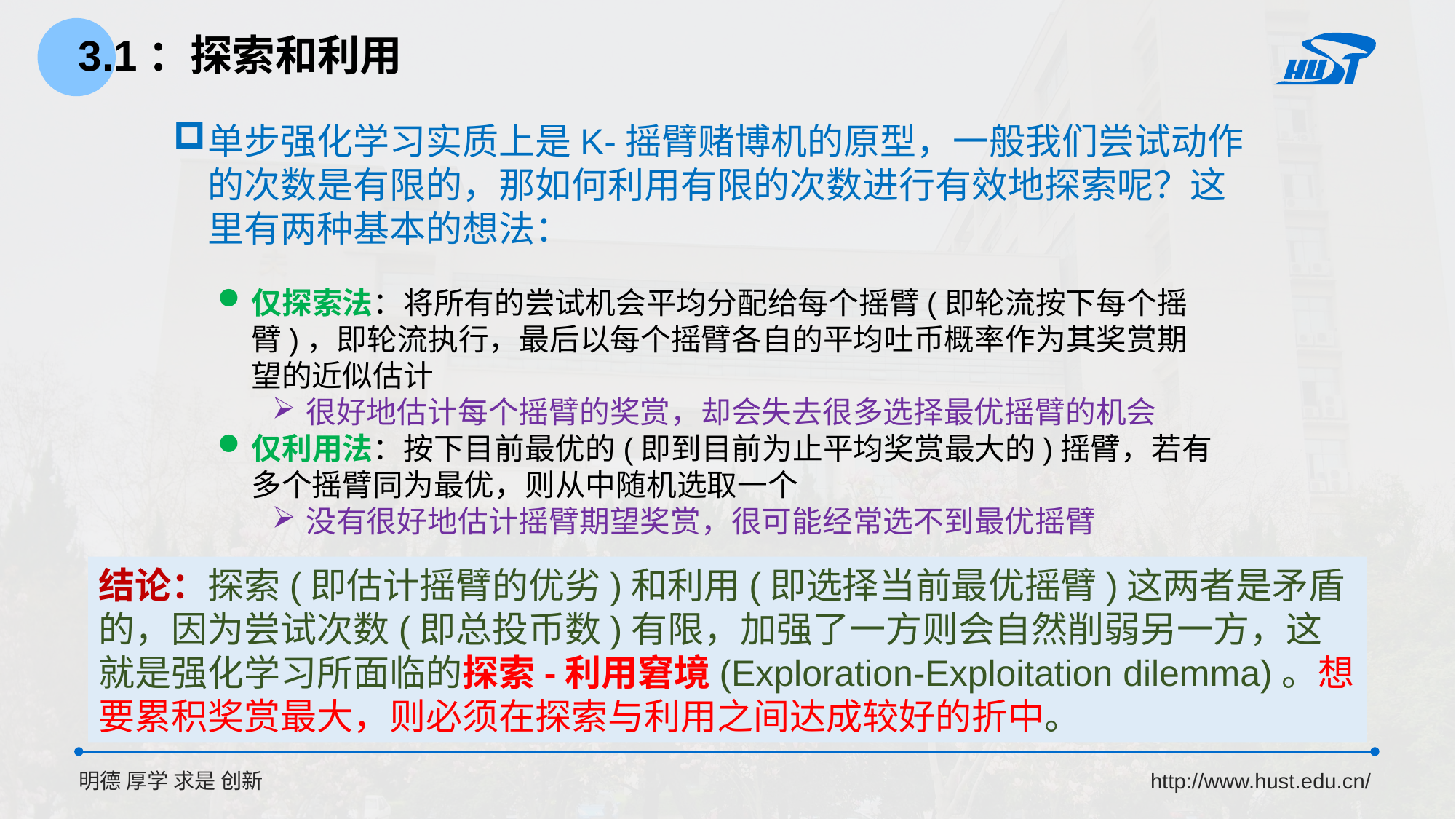

3.1：探索和利用
单步强化学习实质上是K-摇臂赌博机的原型，一般我们尝试动作的次数是有限的，那如何利用有限的次数进行有效地探索呢？这里有两种基本的想法：
仅探索法：将所有的尝试机会平均分配给每个摇臂(即轮流按下每个摇臂)，即轮流执行，最后以每个摇臂各自的平均吐币概率作为其奖赏期望的近似估计
很好地估计每个摇臂的奖赏，却会失去很多选择最优摇臂的机会
仅利用法：按下目前最优的(即到目前为止平均奖赏最大的)摇臂，若有多个摇臂同为最优，则从中随机选取一个
没有很好地估计摇臂期望奖赏，很可能经常选不到最优摇臂
结论：探索(即估计摇臂的优劣)和利用(即选择当前最优摇臂)这两者是矛盾的，因为尝试次数(即总投币数)有限，加强了一方则会自然削弱另一方，这就是强化学习所面临的探索-利用窘境(Exploration-Exploitation dilemma)。想要累积奖赏最大，则必须在探索与利用之间达成较好的折中。